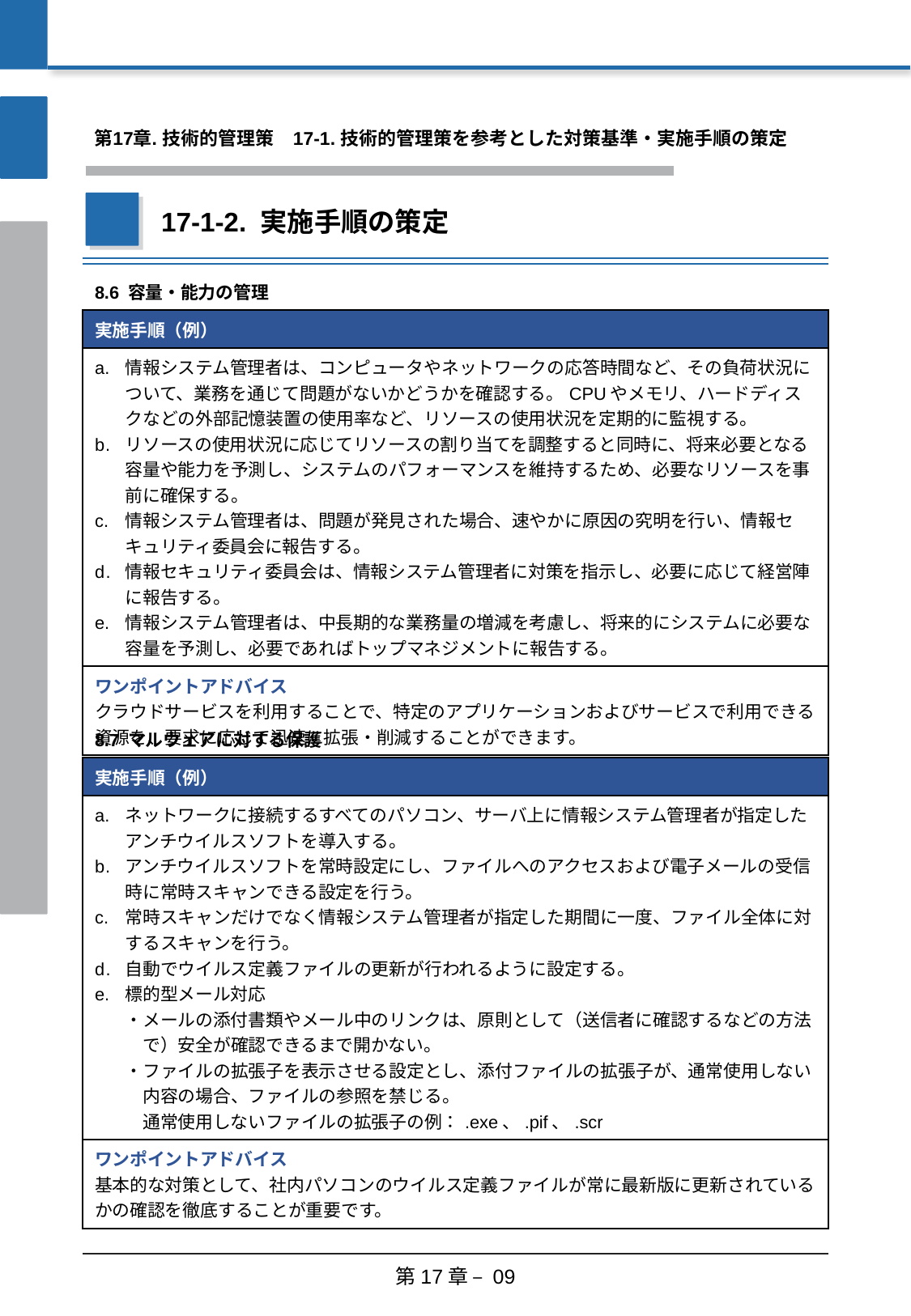

第17章. 技術的管理策
　17-1. 技術的管理策を参考とした対策基準・実施手順の策定
17-1-2. 実施手順の策定
| 8.6 容量・能力の管理 |
| --- |
| 実施手順（例） |
| 情報システム管理者は、コンピュータやネットワークの応答時間など、その負荷状況について、業務を通じて問題がないかどうかを確認する。CPUやメモリ、ハードディスクなどの外部記憶装置の使用率など、リソースの使用状況を定期的に監視する。 リソースの使用状況に応じてリソースの割り当てを調整すると同時に、将来必要となる容量や能力を予測し、システムのパフォーマンスを維持するため、必要なリソースを事前に確保する。 情報システム管理者は、問題が発見された場合、速やかに原因の究明を行い、情報セキュリティ委員会に報告する。 情報セキュリティ委員会は、情報システム管理者に対策を指示し、必要に応じて経営陣に報告する。 情報システム管理者は、中長期的な業務量の増減を考慮し、将来的にシステムに必要な容量を予測し、必要であればトップマネジメントに報告する。 |
| ワンポイントアドバイス クラウドサービスを利用することで、特定のアプリケーションおよびサービスで利用できる資源を、要求に応じて迅速に拡張・削減することができます。 |
| 8.7 マルウェアに対する保護 |
| --- |
| 実施手順（例） |
| ネットワークに接続するすべてのパソコン、サーバ上に情報システム管理者が指定したアンチウイルスソフトを導入する。 アンチウイルスソフトを常時設定にし、ファイルへのアクセスおよび電子メールの受信時に常時スキャンできる設定を行う。 常時スキャンだけでなく情報システム管理者が指定した期間に一度、ファイル全体に対するスキャンを行う。 自動でウイルス定義ファイルの更新が行われるように設定する。 標的型メール対応 ・メールの添付書類やメール中のリンクは、原則として（送信者に確認するなどの方法 　で）安全が確認できるまで開かない。 ・ファイルの拡張子を表示させる設定とし、添付ファイルの拡張子が、通常使用しない 　内容の場合、ファイルの参照を禁じる。 　通常使用しないファイルの拡張子の例：.exe、.pif、.scr |
| ワンポイントアドバイス 基本的な対策として、社内パソコンのウイルス定義ファイルが常に最新版に更新されているかの確認を徹底することが重要です。 |
第17章 – 09